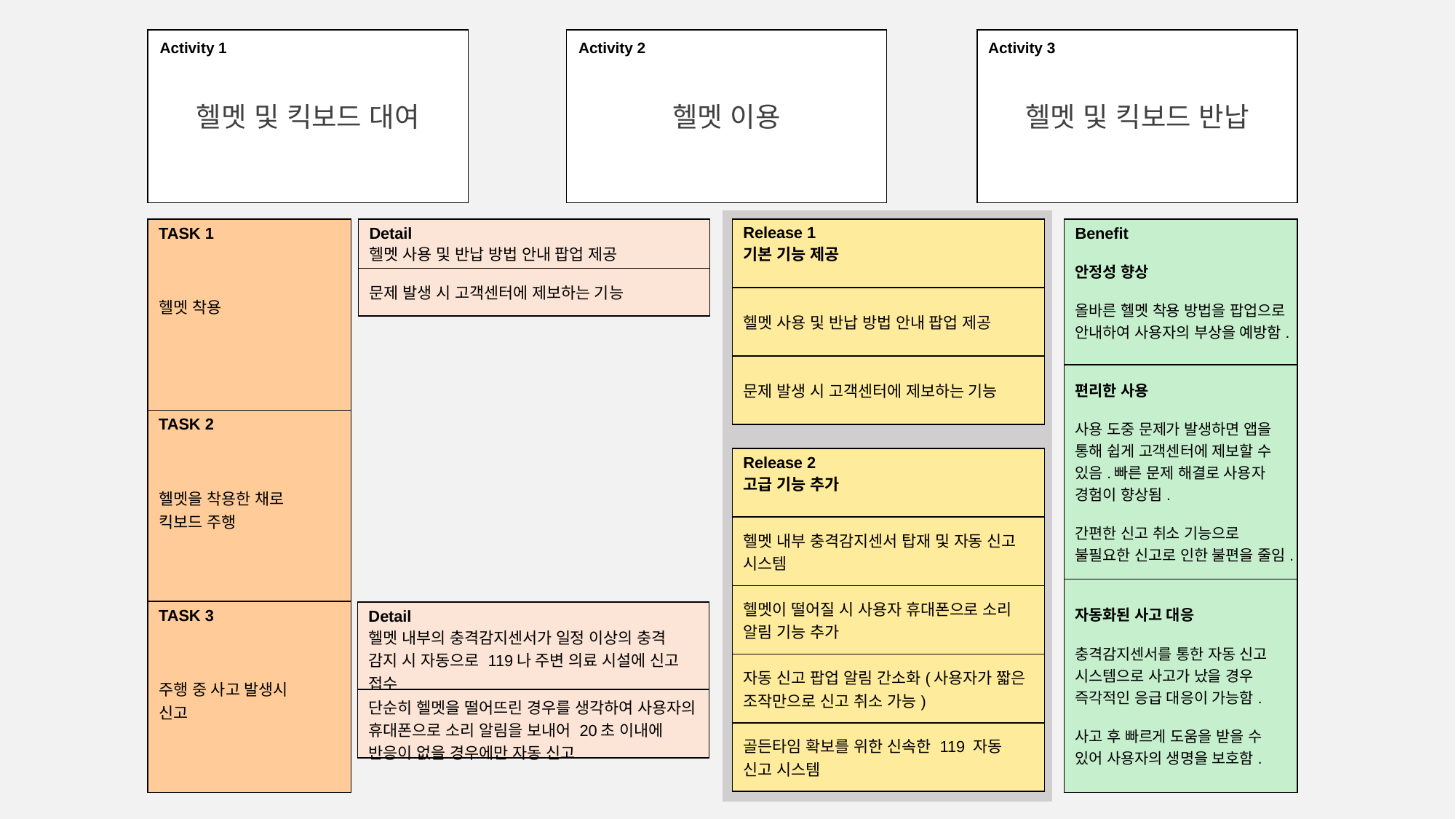

헬멧 및 킥보드 반납
Activity 3
헬멧 및 킥보드 대여
Activity 1
헬멧 이용
Activity 2

| Release 1 기본 기능 제공 |
| --- |
| 헬멧 사용 및 반납 방법 안내 팝업 제공 |
| 문제 발생 시 고객센터에 제보하는 기능 |
| Detail 헬멧 사용 및 반납 방법 안내 팝업 제공 |
| --- |
| 문제 발생 시 고객센터에 제보하는 기능 |
| TASK 1 헬멧 착용 |
| --- |
| TASK 2 헬멧을 착용한 채로 킥보드 주행 |
| TASK 3 주행 중 사고 발생시 신고 |
| Benefit 안정성 향상 올바른 헬멧 착용 방법을 팝업으로 안내하여 사용자의 부상을 예방함. |
| --- |
| 편리한 사용 사용 도중 문제가 발생하면 앱을 통해 쉽게 고객센터에 제보할 수 있음.빠른 문제 해결로 사용자 경험이 향상됨. 간편한 신고 취소 기능으로 불필요한 신고로 인한 불편을 줄임. |
| 자동화된 사고 대응 충격감지센서를 통한 자동 신고 시스템으로 사고가 났을 경우 즉각적인 응급 대응이 가능함. 사고 후 빠르게 도움을 받을 수 있어 사용자의 생명을 보호함. |
| Release 2 고급 기능 추가 |
| --- |
| 헬멧 내부 충격감지센서 탑재 및 자동 신고 시스템 |
| 헬멧이 떨어질 시 사용자 휴대폰으로 소리 알림 기능 추가 |
| 자동 신고 팝업 알림 간소화(사용자가 짧은 조작만으로 신고 취소 가능) |
| 골든타임 확보를 위한 신속한 119 자동 신고 시스템 |
| Detail 헬멧 내부의 충격감지센서가 일정 이상의 충격 감지 시 자동으로 119나 주변 의료 시설에 신고 접수 |
| --- |
| 단순히 헬멧을 떨어뜨린 경우를 생각하여 사용자의 휴대폰으로 소리 알림을 보내어 20초 이내에 반응이 없을 경우에만 자동 신고 |